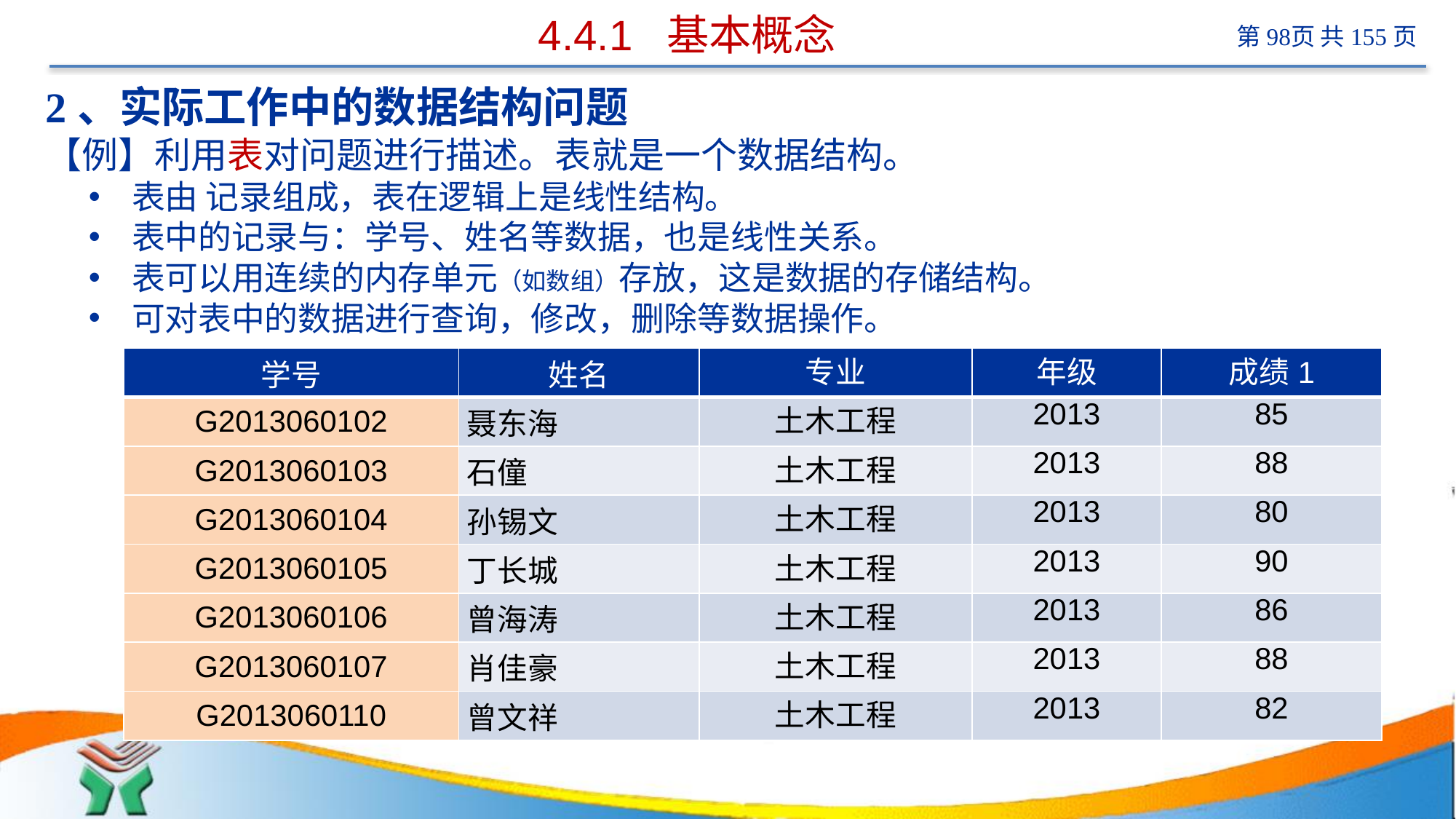

# 4.4.1  基本概念
2、实际工作中的数据结构问题
【例】利用表对问题进行描述。表就是一个数据结构。
表由 记录组成，表在逻辑上是线性结构。
表中的记录与：学号、姓名等数据，也是线性关系。
表可以用连续的内存单元（如数组）存放，这是数据的存储结构。
可对表中的数据进行查询，修改，删除等数据操作。
| 学号 | 姓名 | 专业 | 年级 | 成绩1 |
| --- | --- | --- | --- | --- |
| G2013060102 | 聂东海 | 土木工程 | 2013 | 85 |
| G2013060103 | 石僮 | 土木工程 | 2013 | 88 |
| G2013060104 | 孙锡文 | 土木工程 | 2013 | 80 |
| G2013060105 | 丁长城 | 土木工程 | 2013 | 90 |
| G2013060106 | 曾海涛 | 土木工程 | 2013 | 86 |
| G2013060107 | 肖佳豪 | 土木工程 | 2013 | 88 |
| G2013060110 | 曾文祥 | 土木工程 | 2013 | 82 |